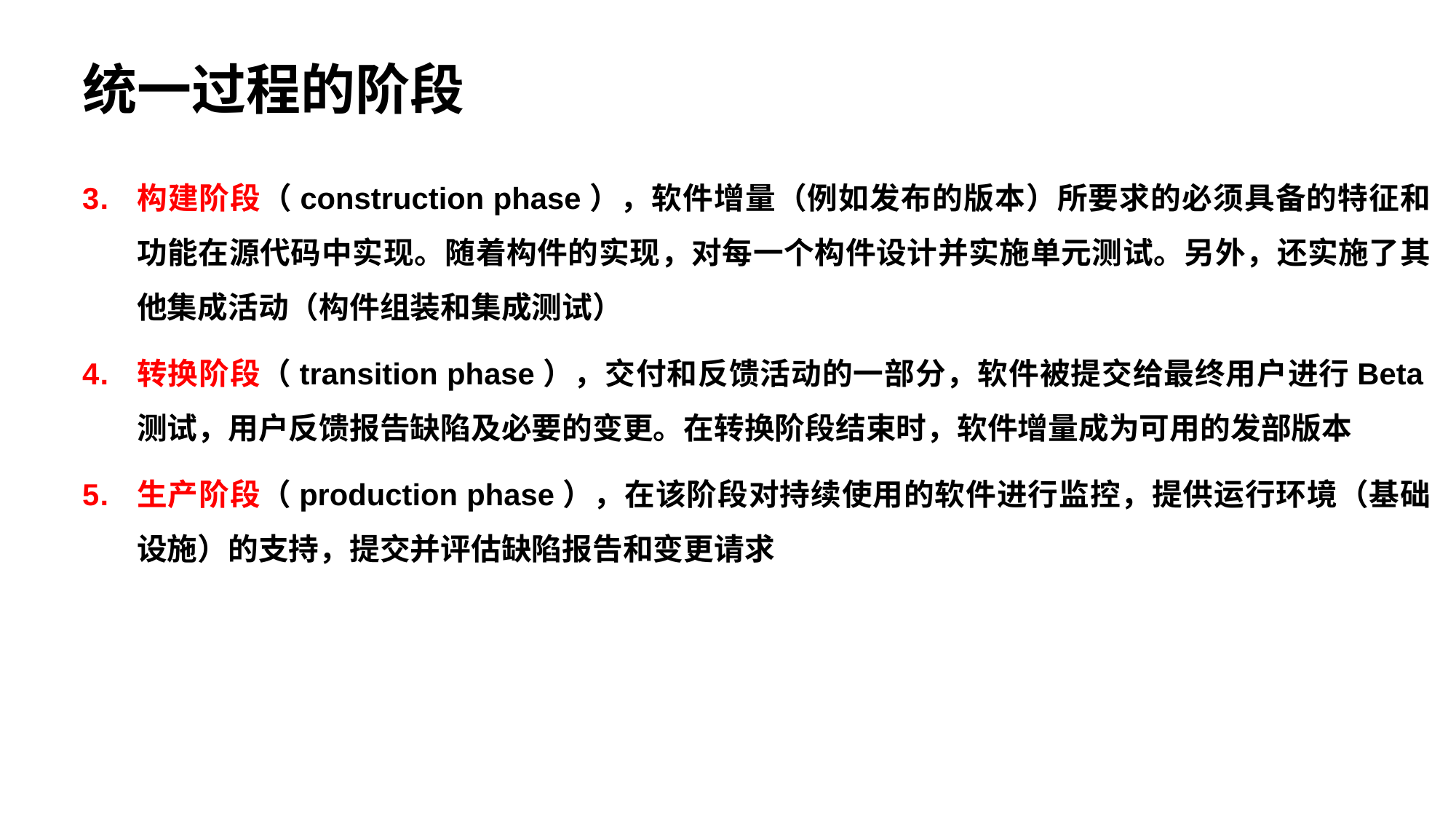

统一过程的阶段
构建阶段（construction phase），软件增量（例如发布的版本）所要求的必须具备的特征和功能在源代码中实现。随着构件的实现，对每一个构件设计并实施单元测试。另外，还实施了其他集成活动（构件组装和集成测试）
转换阶段（transition phase），交付和反馈活动的一部分，软件被提交给最终用户进行Beta测试，用户反馈报告缺陷及必要的变更。在转换阶段结束时，软件增量成为可用的发部版本
生产阶段（production phase），在该阶段对持续使用的软件进行监控，提供运行环境（基础设施）的支持，提交并评估缺陷报告和变更请求